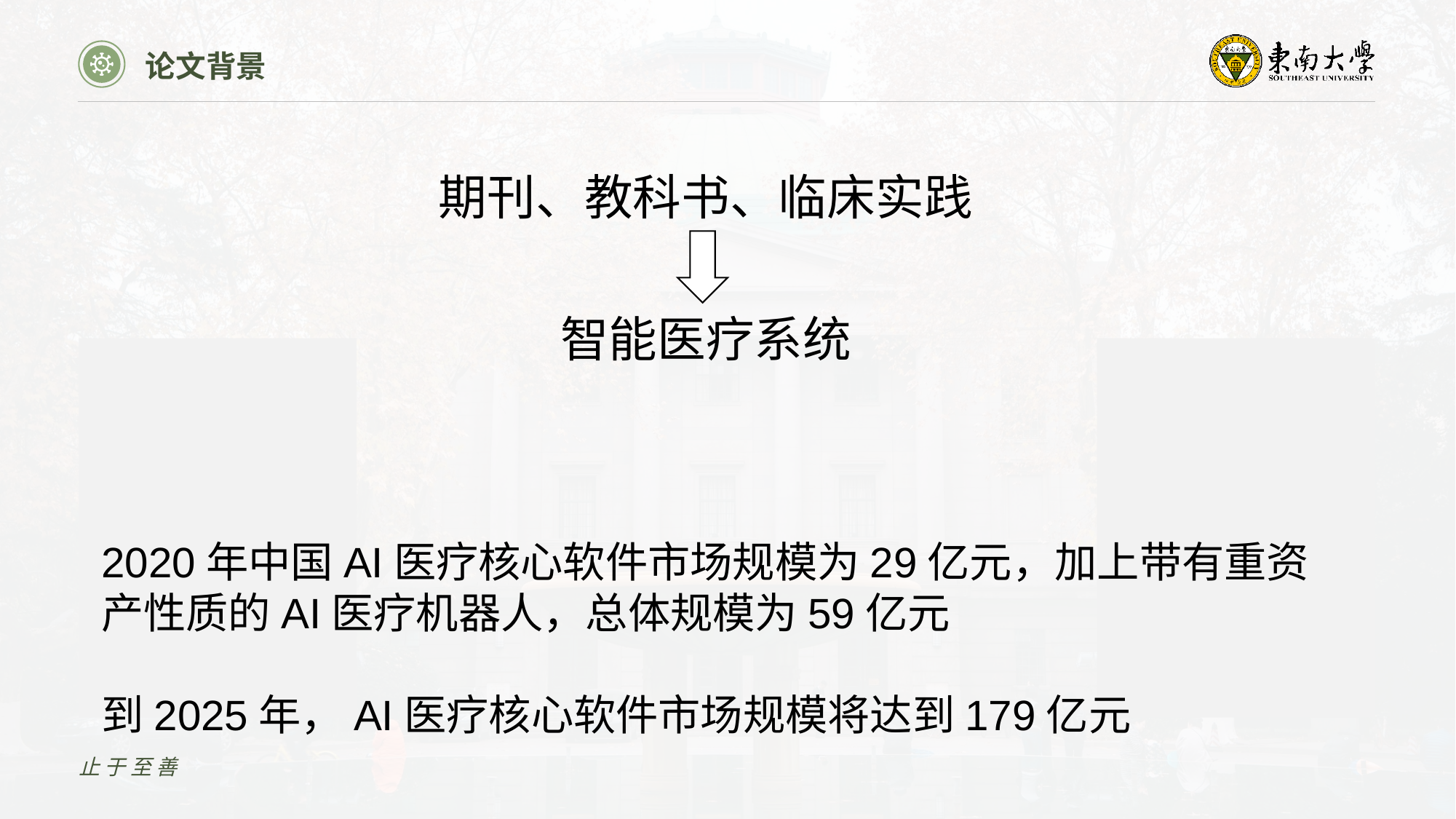

论文背景
期刊、教科书、临床实践

智能医疗系统

2020年中国AI医疗核心软件市场规模为29亿元，加上带有重资产性质的AI医疗机器人，总体规模为59亿元

到2025年，AI医疗核心软件市场规模将达到179亿元
止于至善